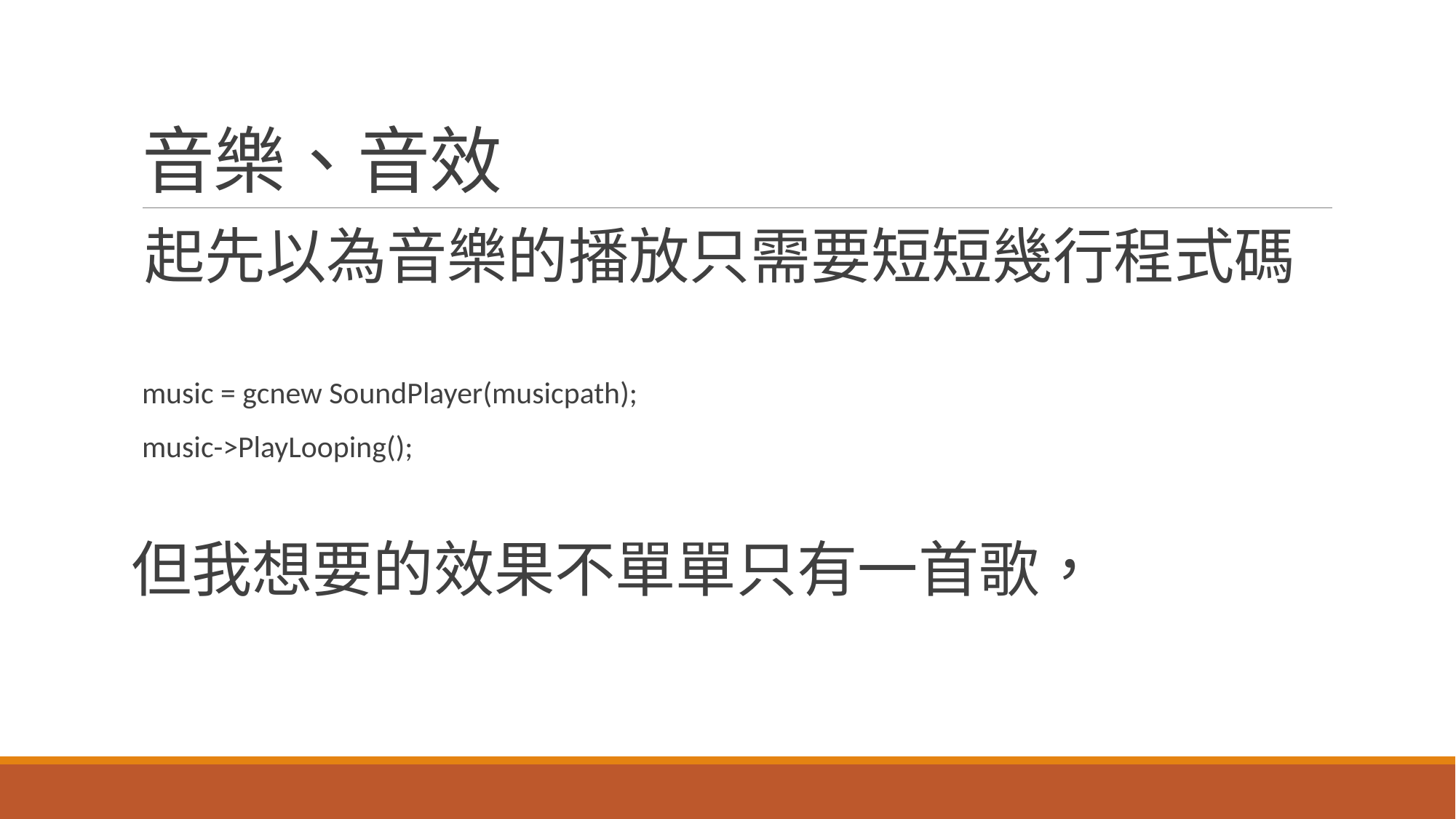

# 音樂、音效
起先以為音樂的播放只需要短短幾行程式碼

music = gcnew SoundPlayer(musicpath);
music->PlayLooping();

但我想要的效果不單單只有一首歌，